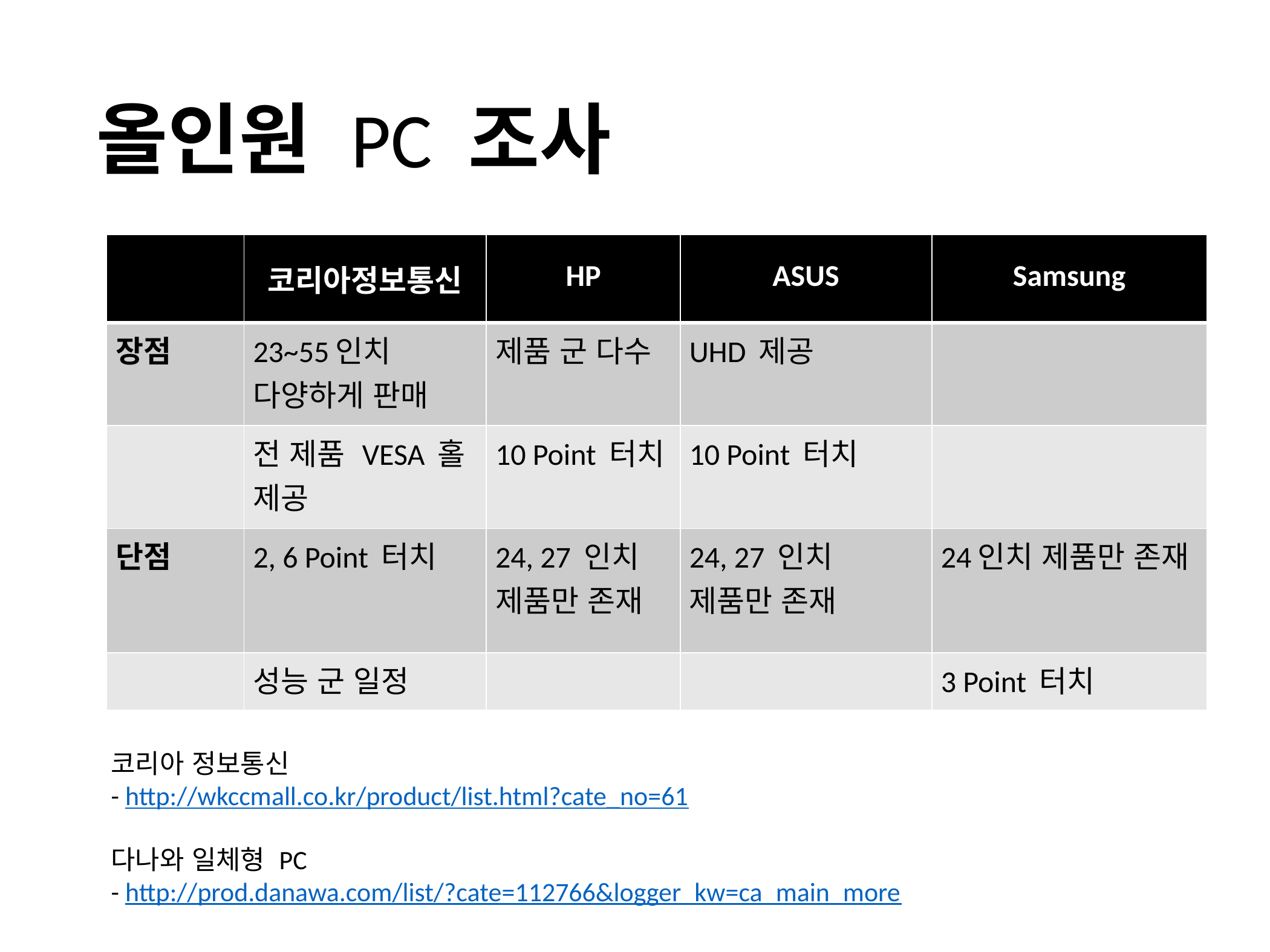

# 올인원 PC 조사
|  | 코리아정보통신 | HP | ASUS | Samsung |
| --- | --- | --- | --- | --- |
| 장점 | 23~55인치 다양하게 판매 | 제품 군 다수 | UHD 제공 |  |
|  | 전 제품 VESA 홀 제공 | 10 Point 터치 | 10 Point 터치 |  |
| 단점 | 2, 6 Point 터치 | 24, 27 인치 제품만 존재 | 24, 27 인치 제품만 존재 | 24인치 제품만 존재 |
|  | 성능 군 일정 |  |  | 3 Point 터치 |
코리아 정보통신
- http://wkccmall.co.kr/product/list.html?cate_no=61

다나와 일체형 PC
- http://prod.danawa.com/list/?cate=112766&logger_kw=ca_main_more